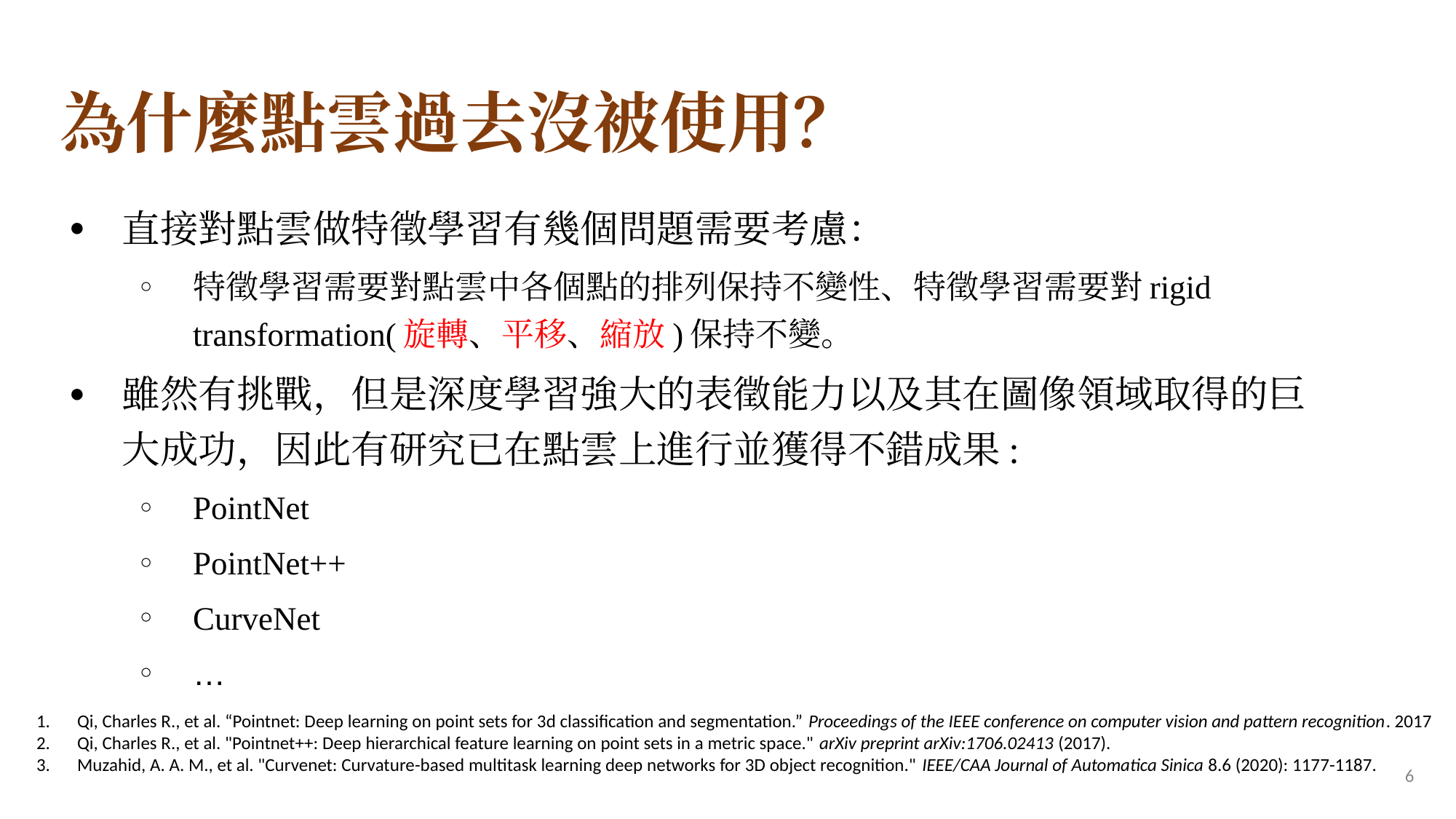

# 為什麼點雲過去沒被使用？
直接對點雲做特徵學習有幾個問題需要考慮：
特徵學習需要對點雲中各個點的排列保持不變性、特徵學習需要對rigid transformation(旋轉、平移、縮放)保持不變。
雖然有挑戰，但是深度學習強大的表徵能力以及其在圖像領域取得的巨大成功，因此有研究已在點雲上進行並獲得不錯成果:
PointNet
PointNet++
CurveNet
…

Qi, Charles R., et al. “Pointnet: Deep learning on point sets for 3d classification and segmentation.” Proceedings of the IEEE conference on computer vision and pattern recognition. 2017
Qi, Charles R., et al. "Pointnet++: Deep hierarchical feature learning on point sets in a metric space." arXiv preprint arXiv:1706.02413 (2017).
Muzahid, A. A. M., et al. "Curvenet: Curvature-based multitask learning deep networks for 3D object recognition." IEEE/CAA Journal of Automatica Sinica 8.6 (2020): 1177-1187.
6